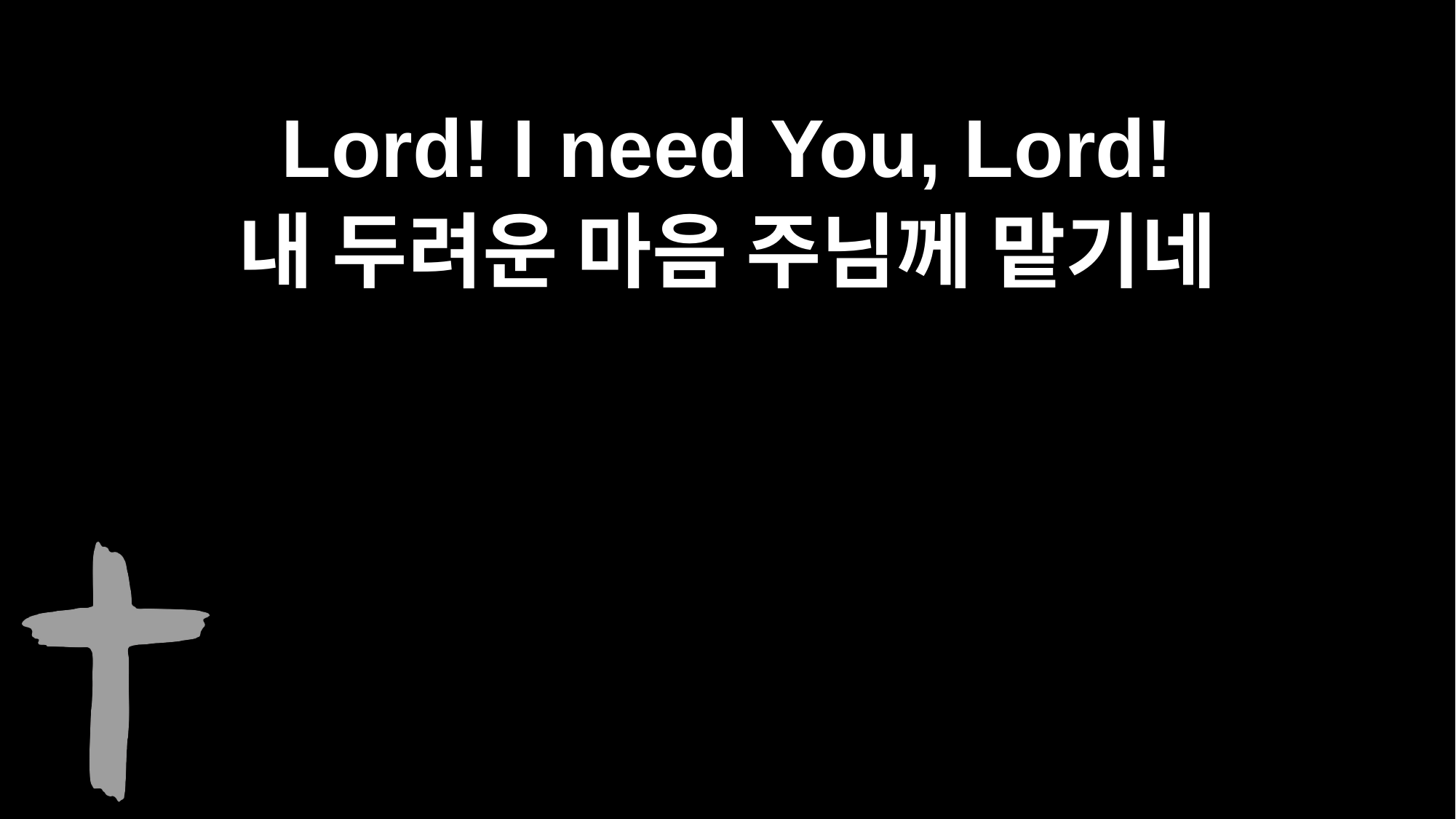

Lord! I need You, Lord!
내 두려운 마음 주님께 맡기네